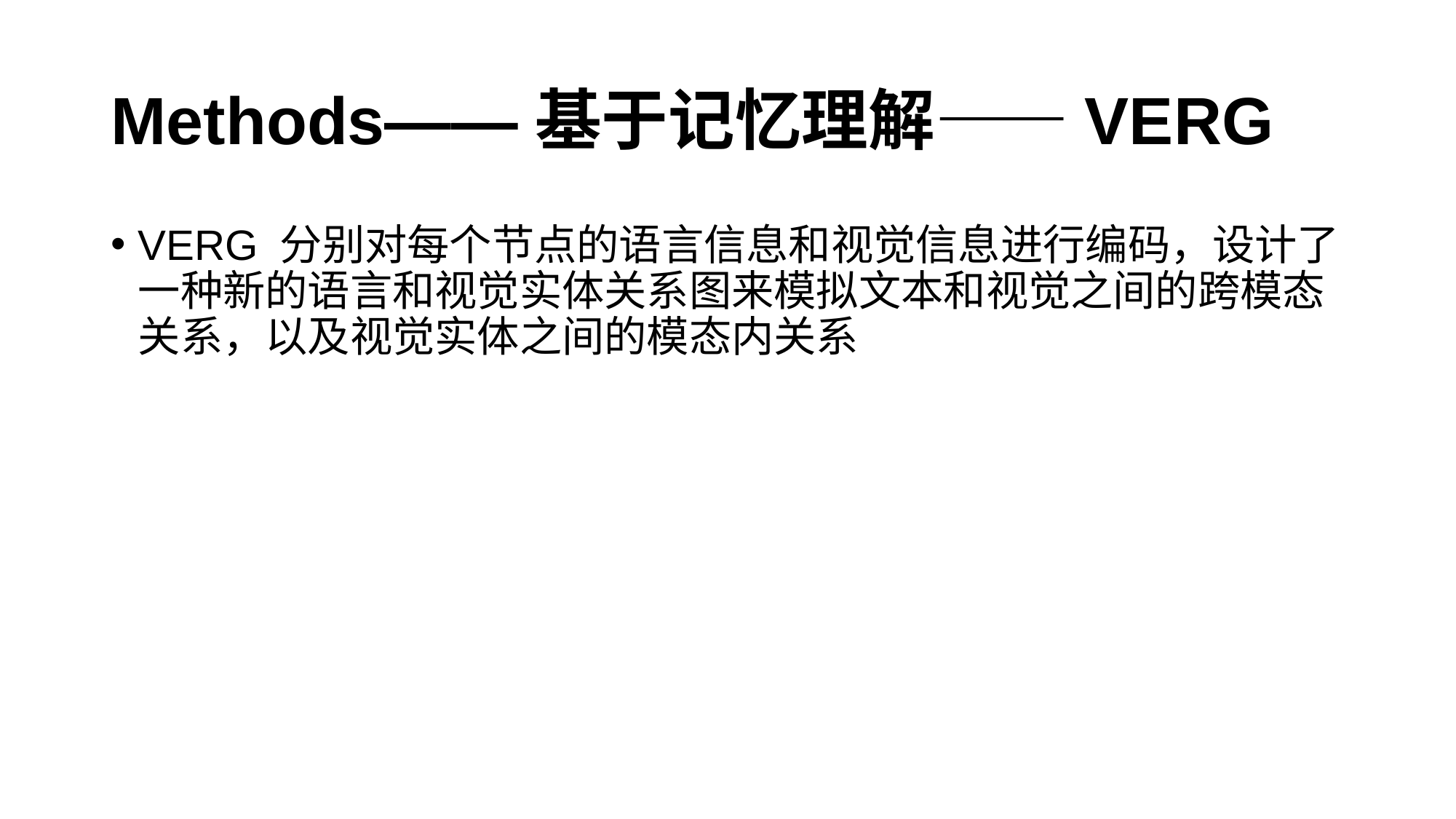

# Methods——基于记忆理解——VERG
VERG 分别对每个节点的语言信息和视觉信息进行编码，设计了一种新的语言和视觉实体关系图来模拟文本和视觉之间的跨模态关系，以及视觉实体之间的模态内关系